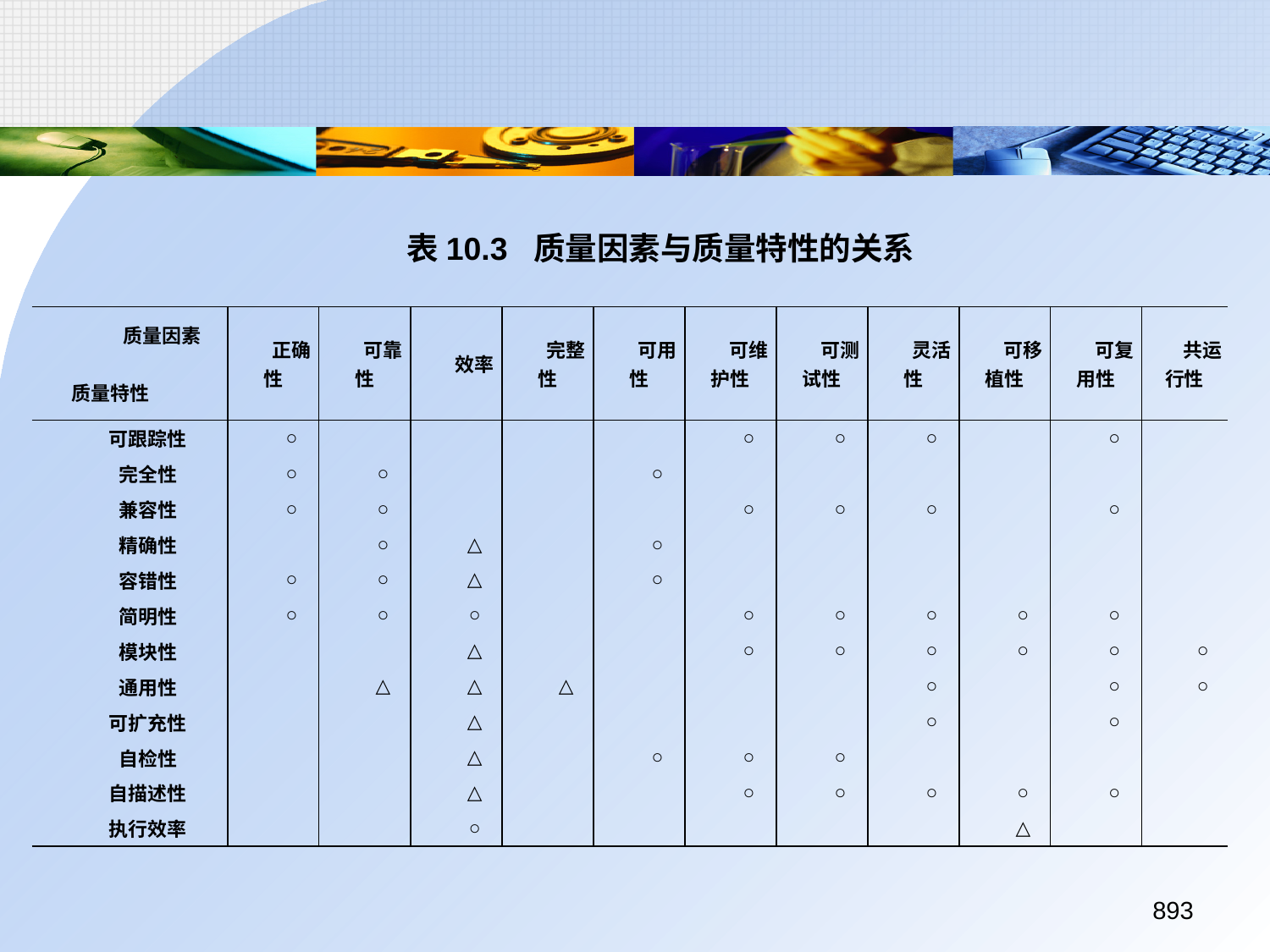

表10.3	质量因素与质量特性的关系
| 质量因素 质量特性 | 正确性 | 可靠性 | 效率 | 完整性 | 可用性 | 可维 护性 | 可测 试性 | 灵活性 | 可移 植性 | 可复 用性 | 共运 行性 |
| --- | --- | --- | --- | --- | --- | --- | --- | --- | --- | --- | --- |
| 可跟踪性 | ○ |  |  |  |  | ○ | ○ | ○ |  | ○ |  |
| 完全性 | ○ | ○ |  |  | ○ |  |  |  |  |  |  |
| 兼容性 | ○ | ○ |  |  |  | ○ | ○ | ○ |  | ○ |  |
| 精确性 |  | ○ | △ |  | ○ |  |  |  |  |  |  |
| 容错性 | ○ | ○ | △ |  | ○ |  |  |  |  |  |  |
| 简明性 | ○ | ○ | ○ |  |  | ○ | ○ | ○ | ○ | ○ |  |
| 模块性 |  |  | △ |  |  | ○ | ○ | ○ | ○ | ○ | ○ |
| 通用性 |  | △ | △ | △ |  |  |  | ○ |  | ○ | ○ |
| 可扩充性 |  |  | △ |  |  |  |  | ○ |  | ○ |  |
| 自检性 |  |  | △ |  | ○ | ○ | ○ |  |  |  |  |
| 自描述性 |  |  | △ |  |  | ○ | ○ | ○ | ○ | ○ |  |
| 执行效率 |  |  | ○ |  |  |  |  |  | △ |  |  |
893